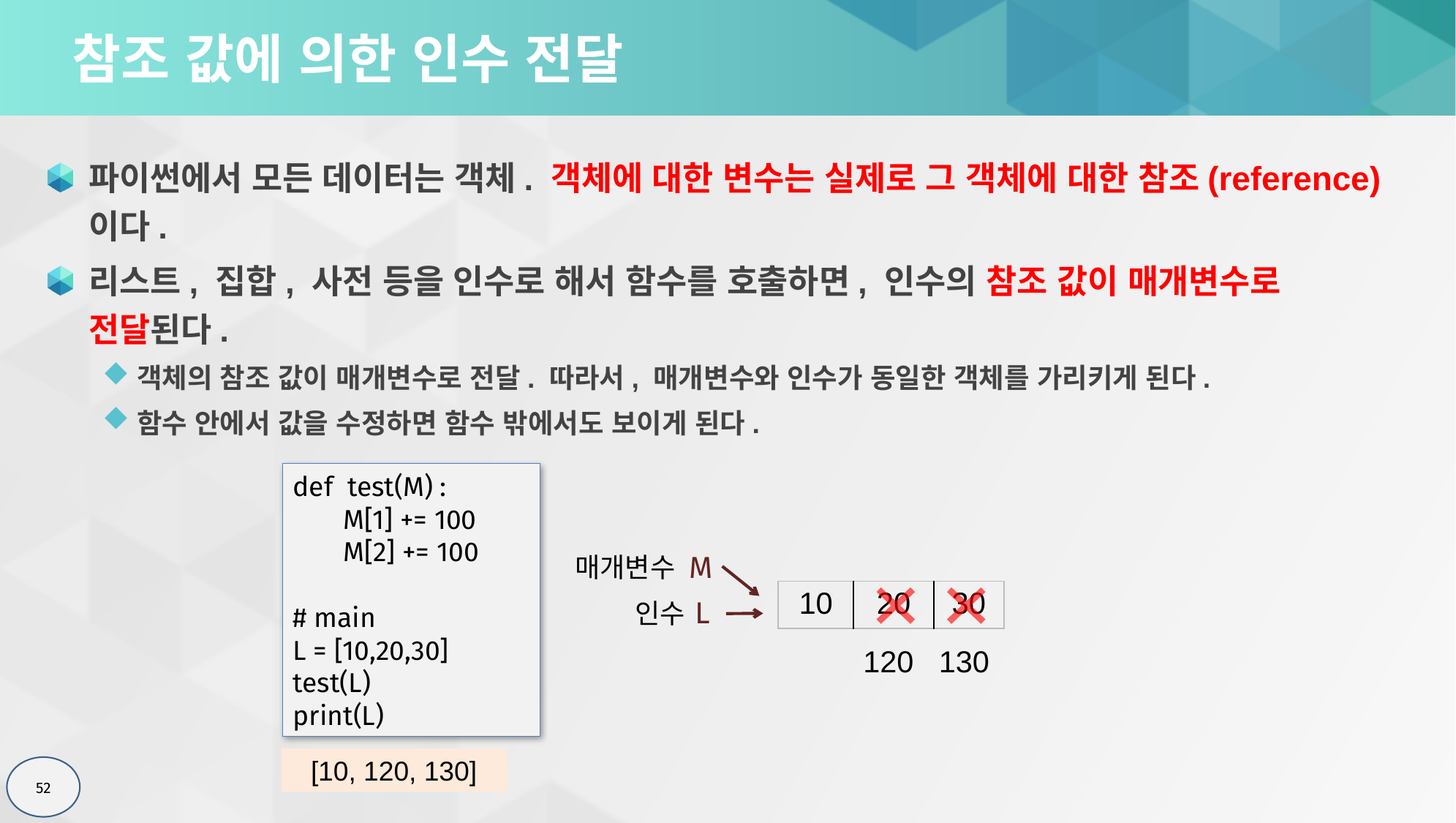

# 참조 값에 의한 인수 전달
파이썬에서 모든 데이터는 객체. 객체에 대한 변수는 실제로 그 객체에 대한 참조(reference)이다.
리스트, 집합, 사전 등을 인수로 해서 함수를 호출하면, 인수의 참조 값이 매개변수로 전달된다.
객체의 참조 값이 매개변수로 전달. 따라서, 매개변수와 인수가 동일한 객체를 가리키게 된다.
함수 안에서 값을 수정하면 함수 밖에서도 보이게 된다.
def  test(M) :
       M[1] += 100
       M[2] += 100

# main
L = [10,20,30]
test(L)
print(L)
[10, 120, 130]
M
L
매개변수

| 10 | 20 | 30 |
| --- | --- | --- |
인수
120   130